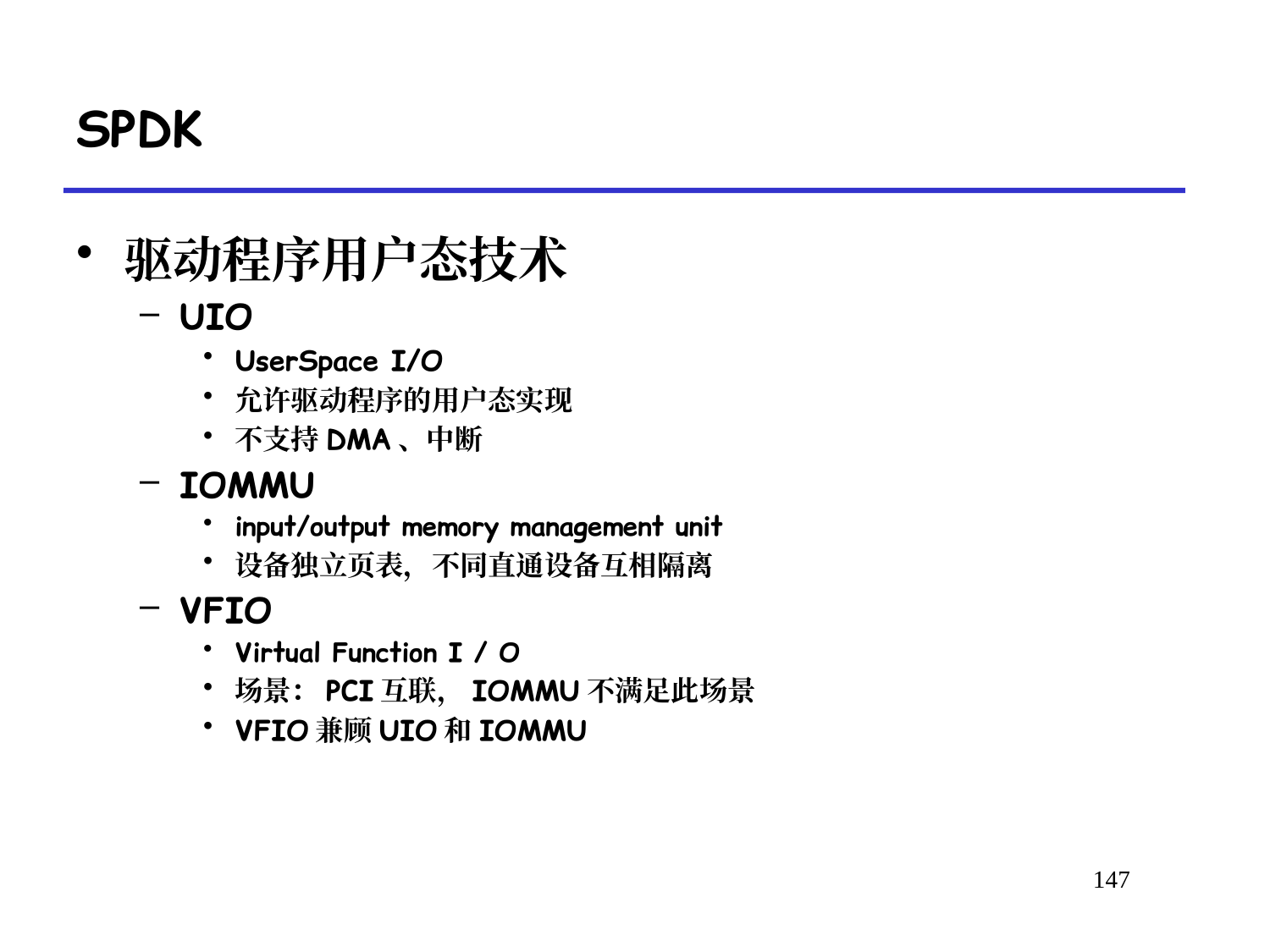

# SPDK
驱动程序用户态技术
UIO
UserSpace I/O
允许驱动程序的用户态实现
不支持DMA、中断
IOMMU
input/output memory management unit
设备独立页表，不同直通设备互相隔离
VFIO
Virtual Function I / O
场景：PCI互联，IOMMU不满足此场景
VFIO兼顾UIO和IOMMU

147